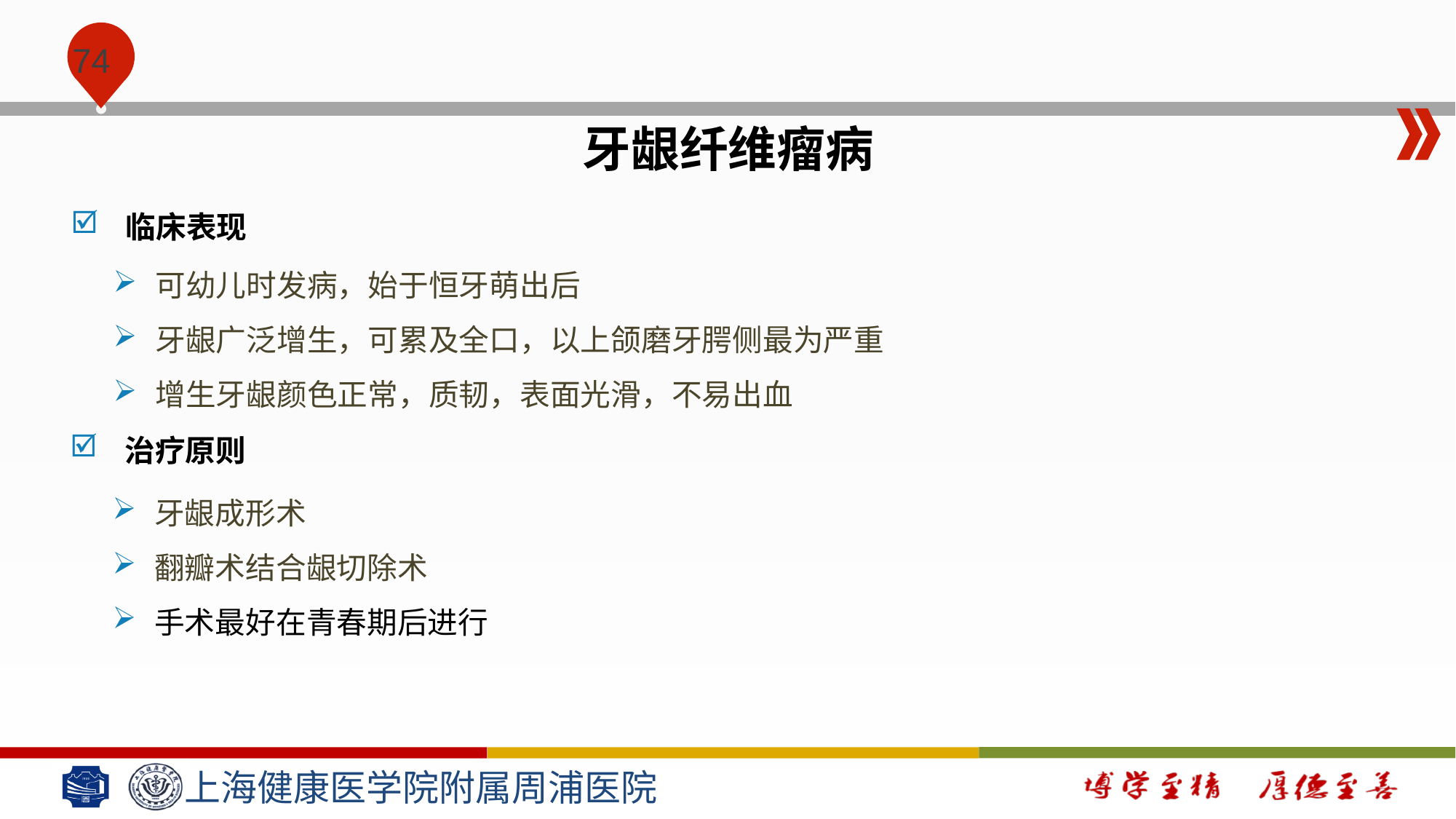

#
牙龈纤维瘤病
临床表现
可幼儿时发病，始于恒牙萌出后
牙龈广泛增生，可累及全口，以上颌磨牙腭侧最为严重
增生牙龈颜色正常，质韧，表面光滑，不易出血
治疗原则
牙龈成形术
翻瓣术结合龈切除术
手术最好在青春期后进行